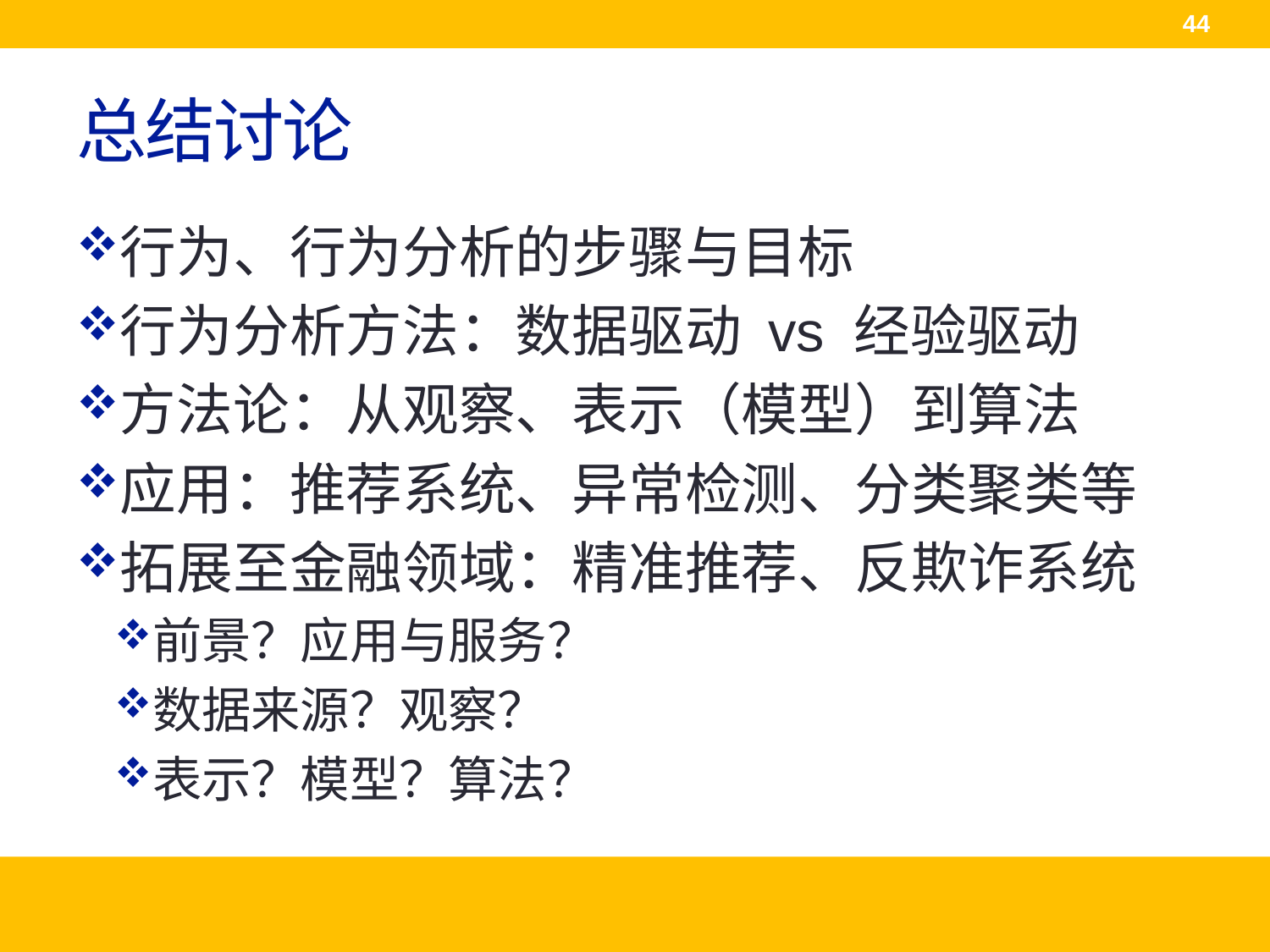

44
# 总结讨论
行为、行为分析的步骤与目标
行为分析方法：数据驱动 vs 经验驱动
方法论：从观察、表示（模型）到算法
应用：推荐系统、异常检测、分类聚类等
拓展至金融领域：精准推荐、反欺诈系统
前景？应用与服务？
数据来源？观察？
表示？模型？算法？